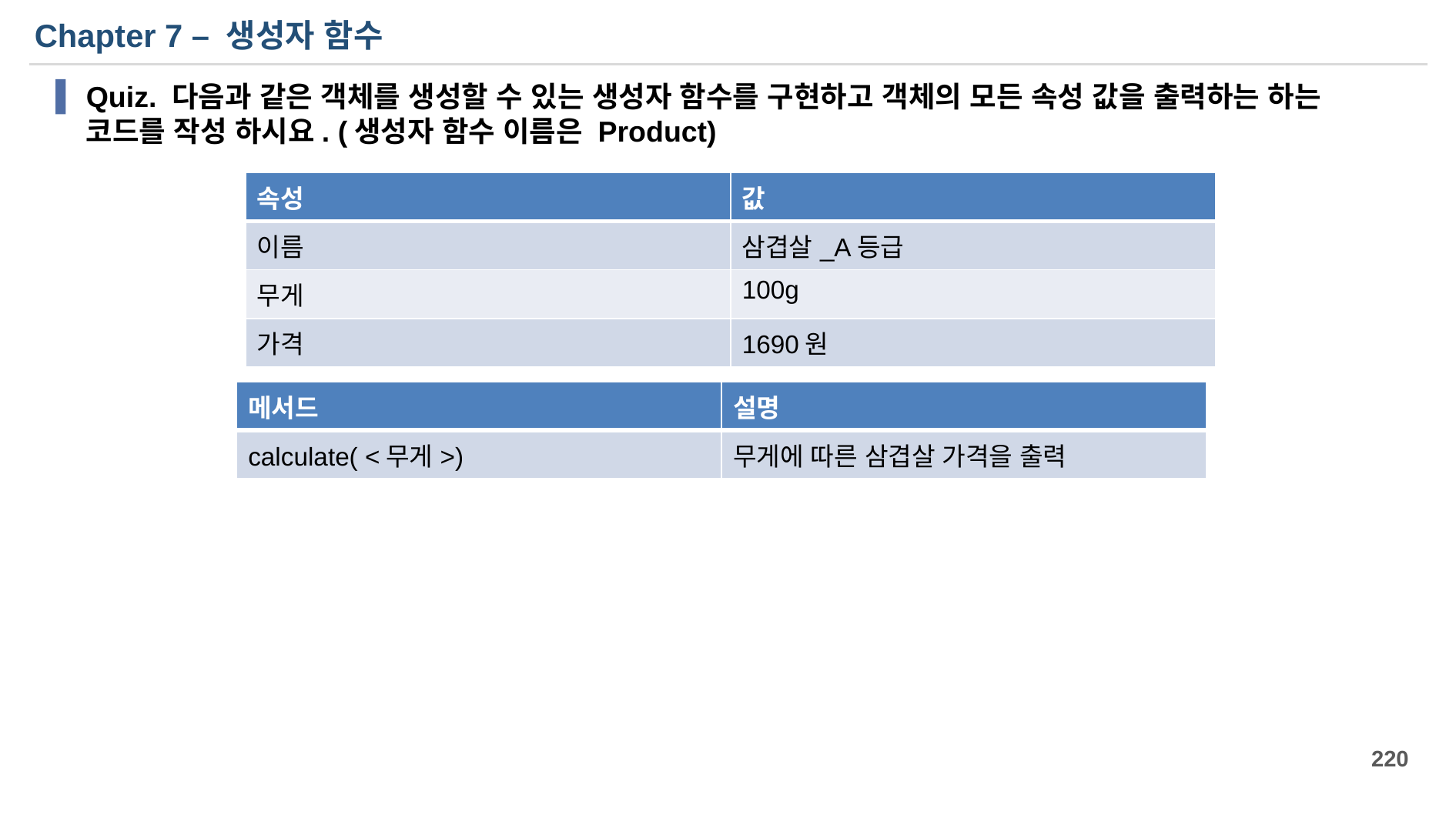

# Chapter 7 – 생성자 함수
Quiz. 다음과 같은 객체를 생성할 수 있는 생성자 함수를 구현하고 객체의 모든 속성 값을 출력하는 하는 코드를 작성 하시요. (생성자 함수 이름은 Product)

| 속성 | 값 |
| --- | --- |
| 이름 | 삼겹살\_A등급 |
| 무게 | 100g |
| 가격 | 1690원 |
| 메서드 | 설명 |
| --- | --- |
| calculate( <무게>) | 무게에 따른 삼겹살 가격을 출력 |
220